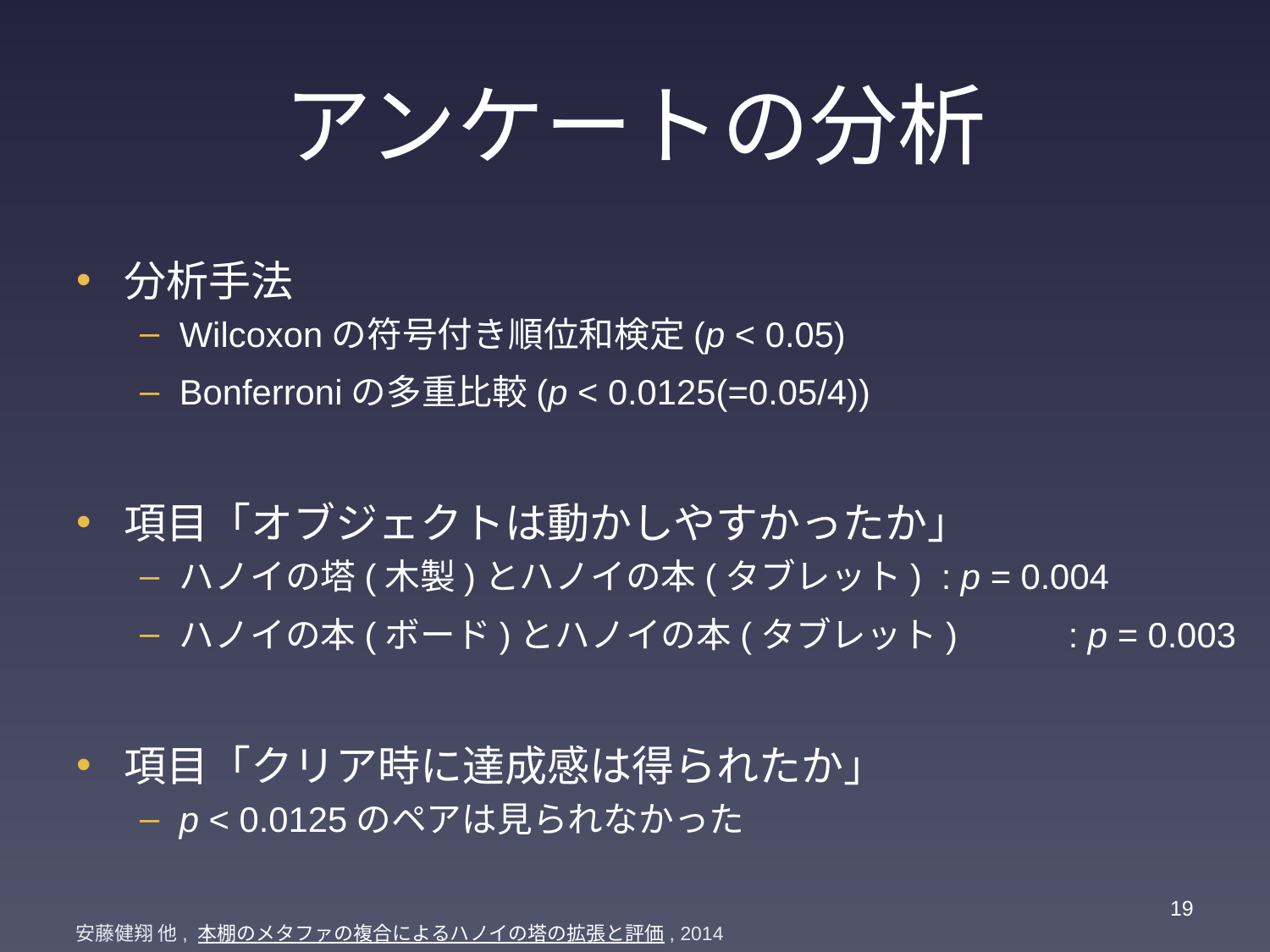

# アンケートの分析
分析手法
Wilcoxonの符号付き順位和検定(p < 0.05)
Bonferroniの多重比較(p < 0.0125(=0.05/4))
項目「オブジェクトは動かしやすかったか」
ハノイの塔(木製)とハノイの本(タブレット)	: p = 0.004
ハノイの本(ボード)とハノイの本(タブレット)	: p = 0.003
項目「クリア時に達成感は得られたか」
p < 0.0125のペアは見られなかった
19
安藤健翔 他, 本棚のメタファの複合によるハノイの塔の拡張と評価, 2014